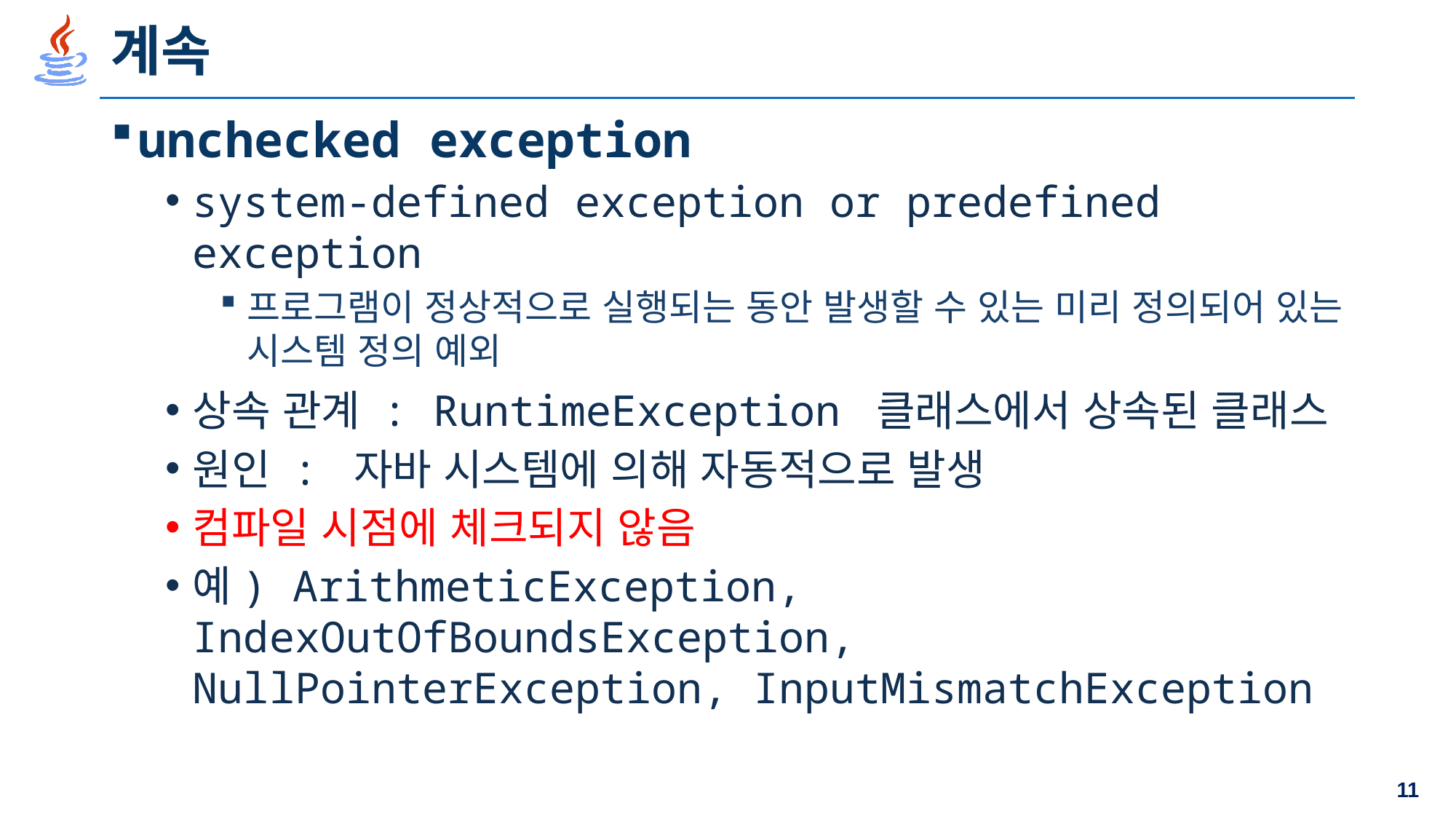

# 계속
unchecked exception
system-defined exception or predefined exception
프로그램이 정상적으로 실행되는 동안 발생할 수 있는 미리 정의되어 있는 시스템 정의 예외
상속 관계 : RuntimeException 클래스에서 상속된 클래스
원인 : 자바 시스템에 의해 자동적으로 발생
컴파일 시점에 체크되지 않음
예) ArithmeticException, IndexOutOfBoundsException, NullPointerException, InputMismatchException
11